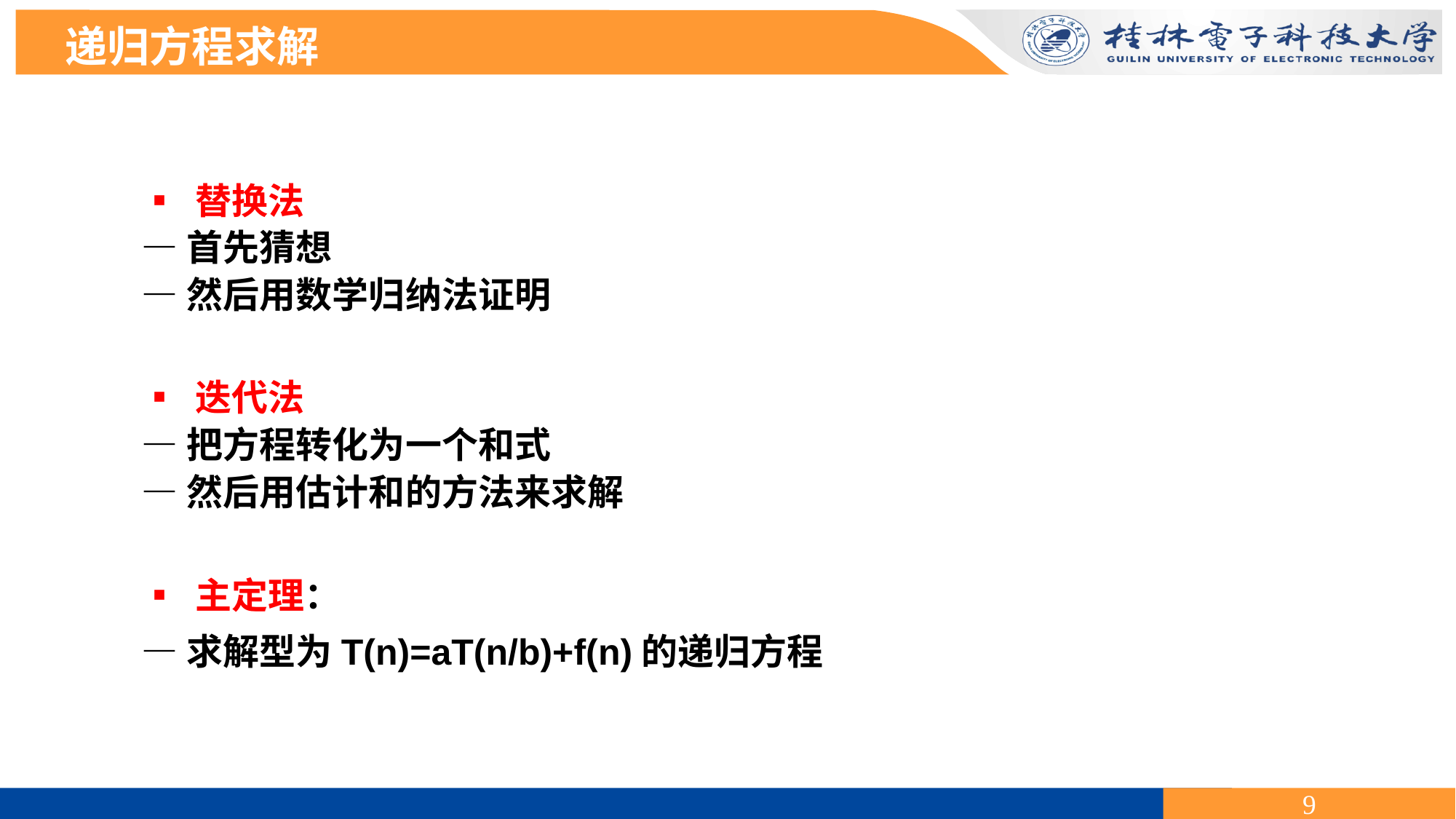

递归方程求解
▪ 替换法
—首先猜想
—然后用数学归纳法证明

▪ 迭代法
—把方程转化为一个和式
—然后用估计和的方法来求解

▪ 主定理：
—求解型为T(n)=aT(n/b)+f(n)的递归方程